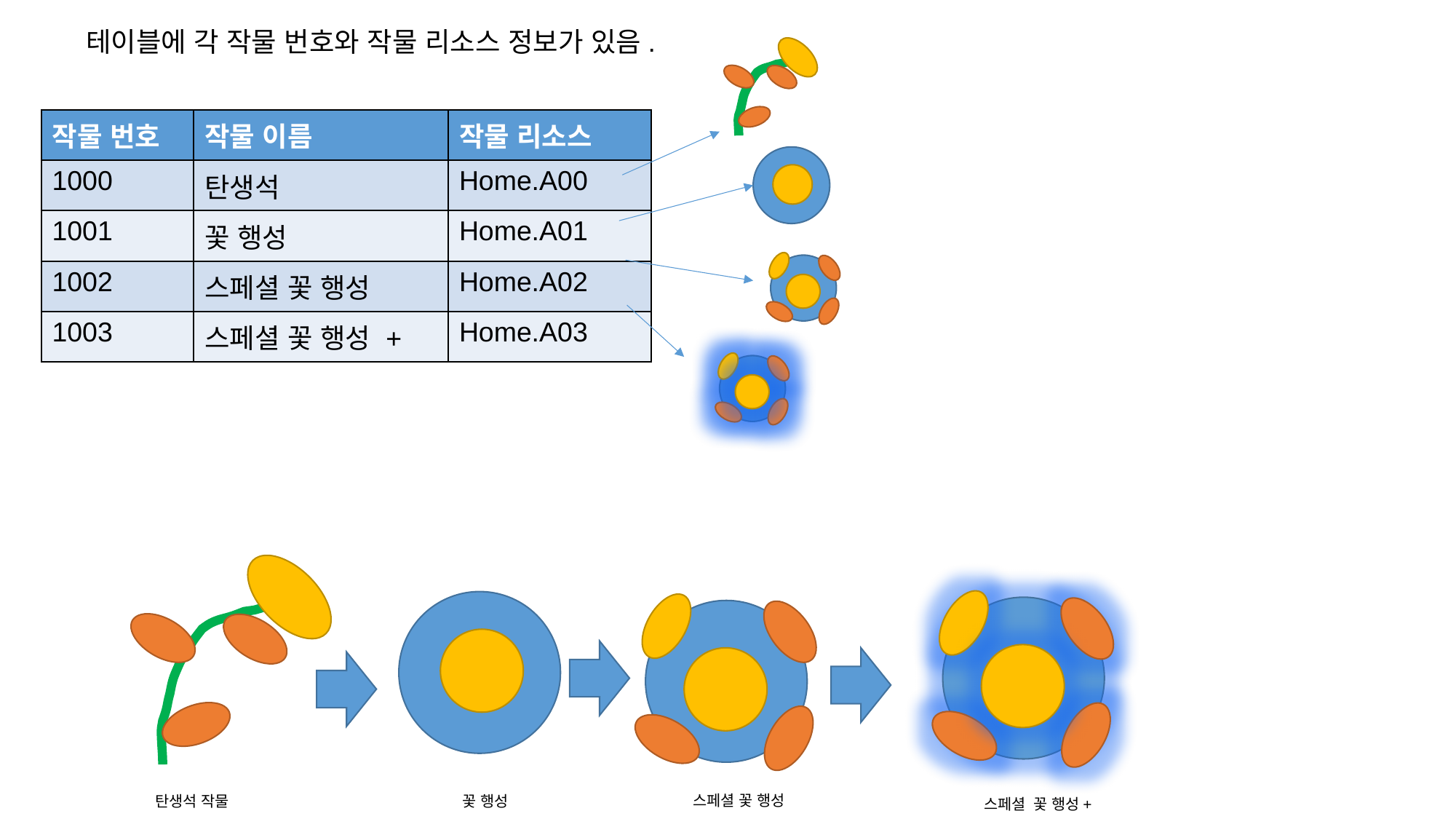

테이블에 각 작물 번호와 작물 리소스 정보가 있음.

| 작물 번호 | 작물 이름 | 작물 리소스 |
| --- | --- | --- |
| 1000 | 탄생석 | Home.A00 |
| 1001 | 꽃 행성 | Home.A01 |
| 1002 | 스페셜 꽃 행성 | Home.A02 |
| 1003 | 스페셜 꽃 행성 + | Home.A03 |

스페셜 꽃 행성
탄생석 작물
꽃 행성
스페셜  꽃 행성+